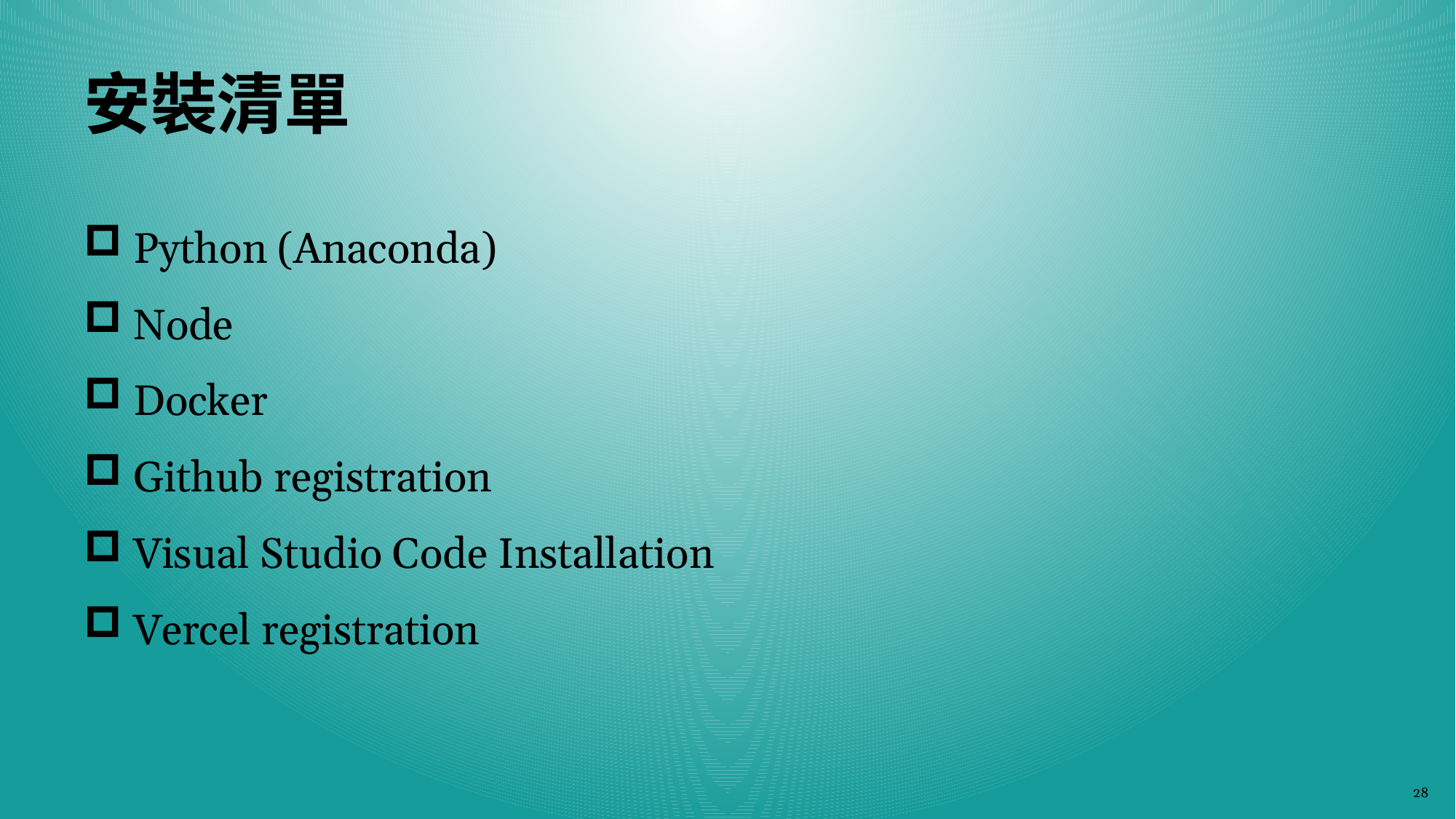

# 安裝清單
 Python (Anaconda)
 Node
 Docker
 Github registration
 Visual Studio Code Installation
 Vercel registration
28